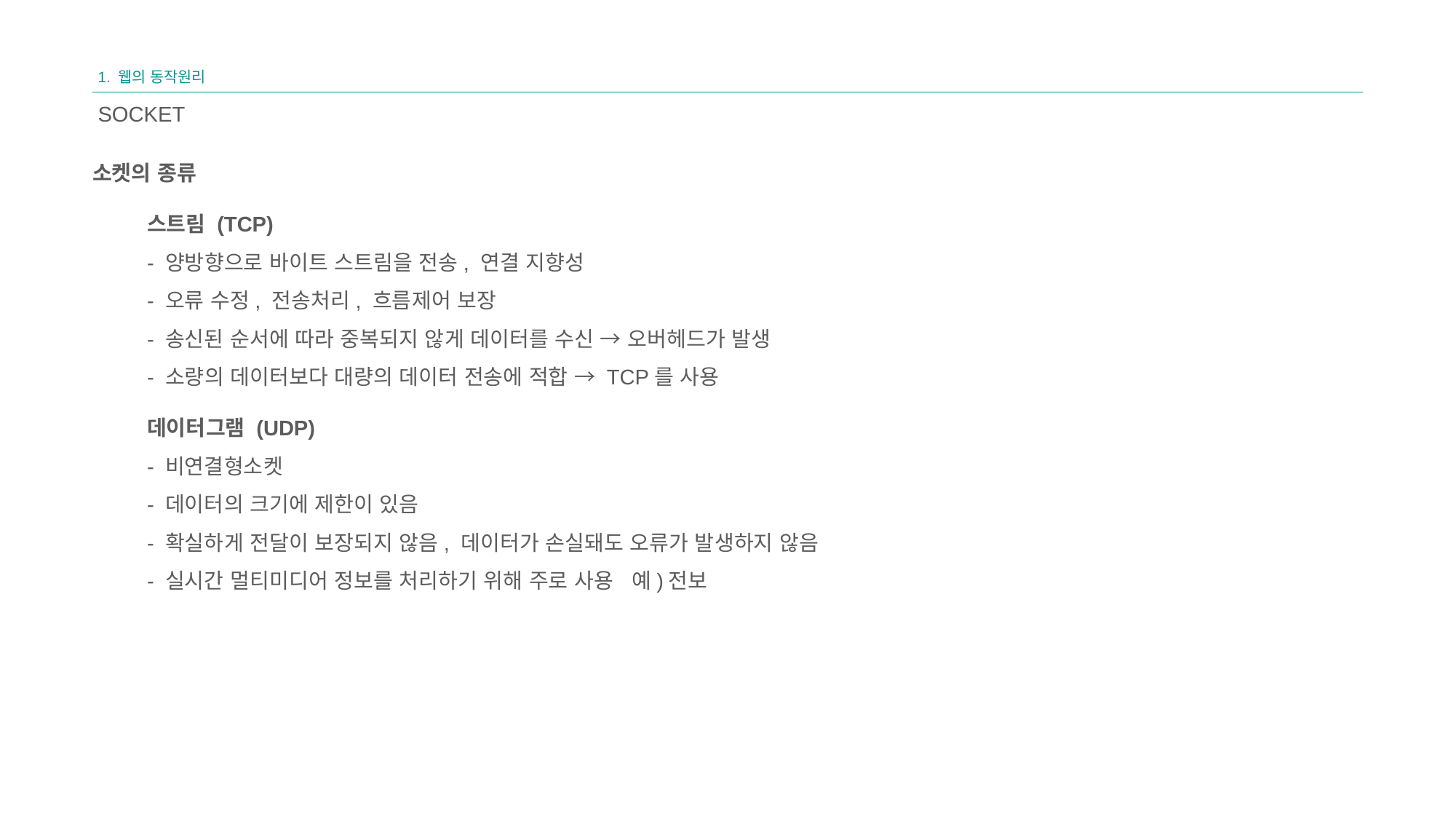

1. 웹의 동작원리
SOCKET

소켓의 종류

스트림 (TCP)
- 양방향으로 바이트 스트림을 전송, 연결 지향성
- 오류 수정, 전송처리, 흐름제어 보장
- 송신된 순서에 따라 중복되지 않게 데이터를 수신 → 오버헤드가 발생
- 소량의 데이터보다 대량의 데이터 전송에 적합 → TCP를 사용
데이터그램 (UDP)
- 비연결형소켓
- 데이터의 크기에 제한이 있음
- 확실하게 전달이 보장되지 않음, 데이터가 손실돼도 오류가 발생하지 않음
- 실시간 멀티미디어 정보를 처리하기 위해 주로 사용   예)전보